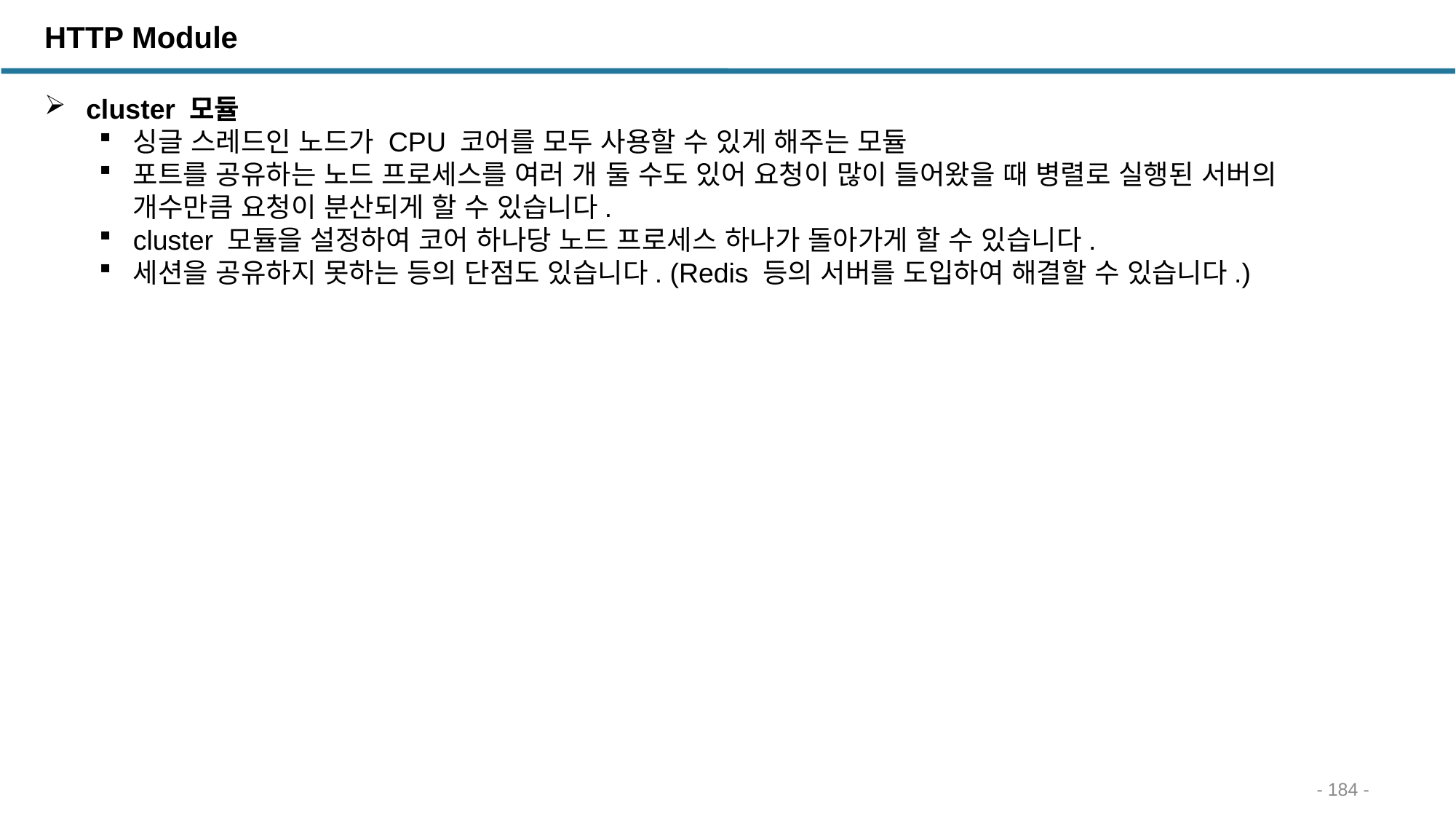

HTTP Module

 cluster 모듈
싱글 스레드인 노드가 CPU 코어를 모두 사용할 수 있게 해주는 모듈
포트를 공유하는 노드 프로세스를 여러 개 둘 수도 있어 요청이 많이 들어왔을 때 병렬로 실행된 서버의 개수만큼 요청이 분산되게 할 수 있습니다.
cluster 모듈을 설정하여 코어 하나당 노드 프로세스 하나가 돌아가게 할 수 있습니다.
세션을 공유하지 못하는 등의 단점도 있습니다. (Redis 등의 서버를 도입하여 해결할 수 있습니다.)

- 184 -